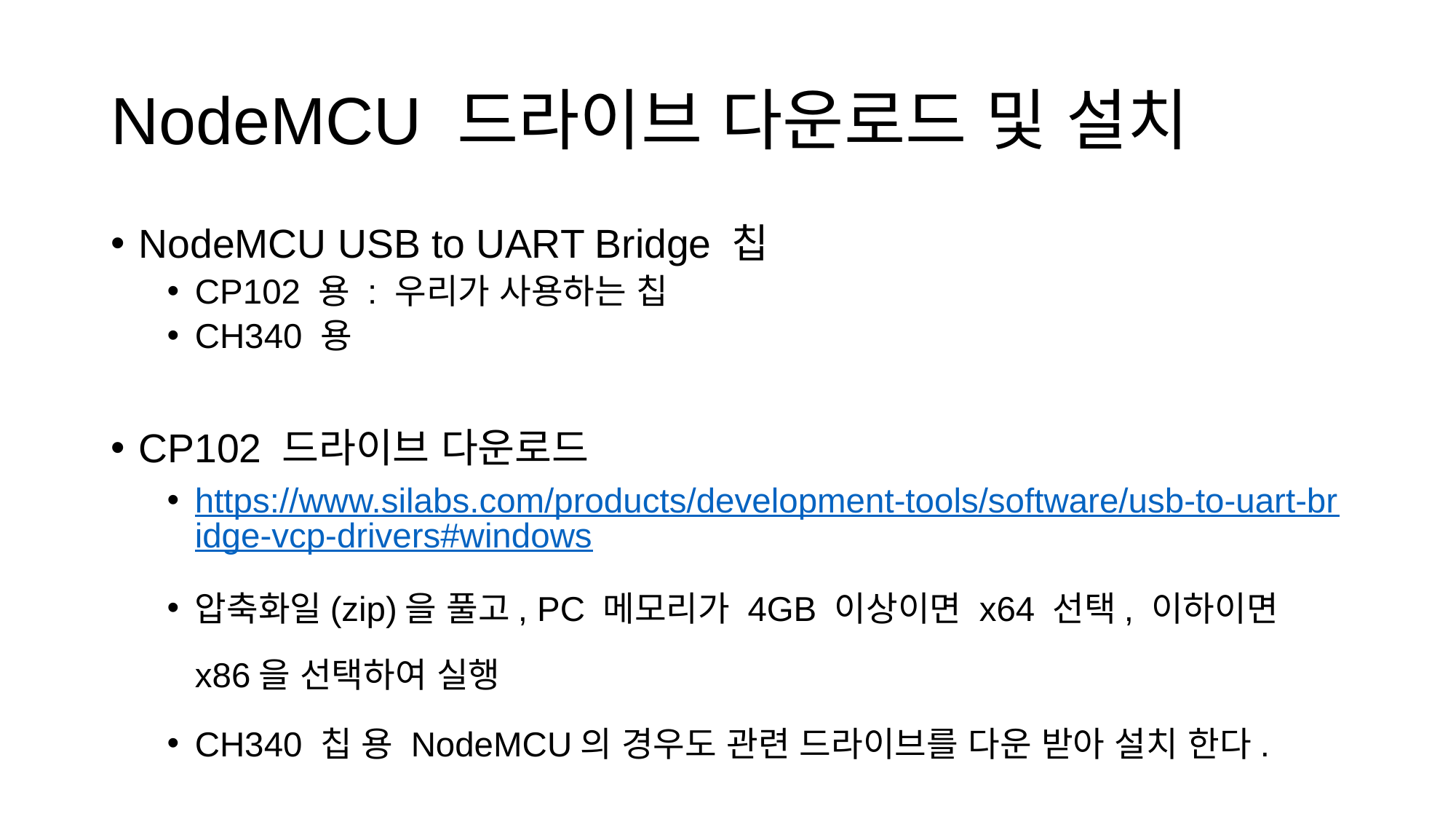

# NodeMCU 드라이브 다운로드 및 설치
NodeMCU USB to UART Bridge 칩
CP102 용 : 우리가 사용하는 칩
CH340 용

CP102 드라이브 다운로드
https://www.silabs.com/products/development-tools/software/usb-to-uart-bridge-vcp-drivers#windows
압축화일(zip)을 풀고, PC 메모리가 4GB 이상이면 x64 선택, 이하이면 x86을 선택하여 실행
CH340 칩 용 NodeMCU의 경우도 관련 드라이브를 다운 받아 설치 한다.